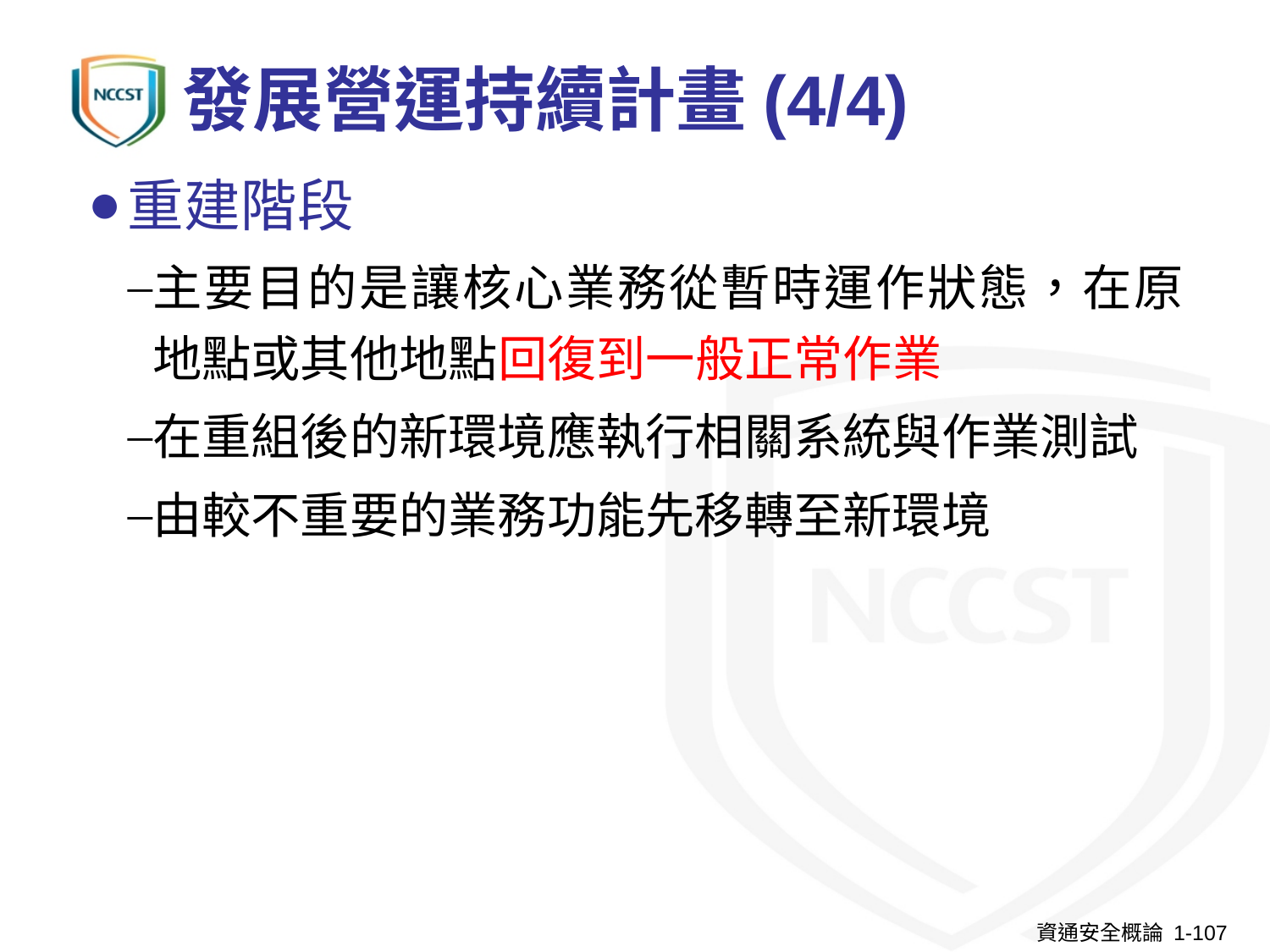

# 發展營運持續計畫(4/4)
重建階段
主要目的是讓核心業務從暫時運作狀態，在原地點或其他地點回復到一般正常作業
在重組後的新環境應執行相關系統與作業測試
由較不重要的業務功能先移轉至新環境